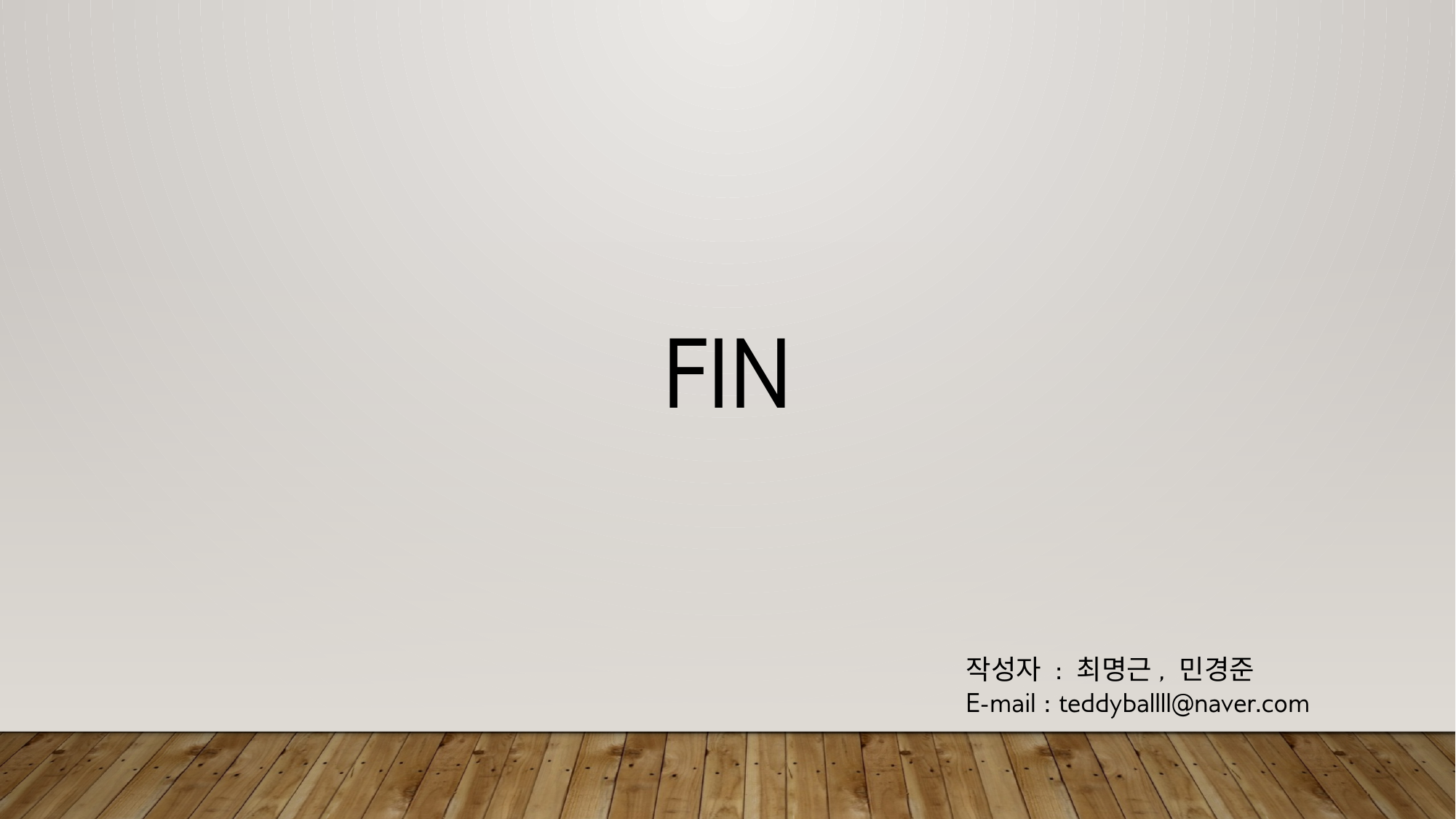

Fin
작성자 : 최명근, 민경준
E-mail : teddyballll@naver.com